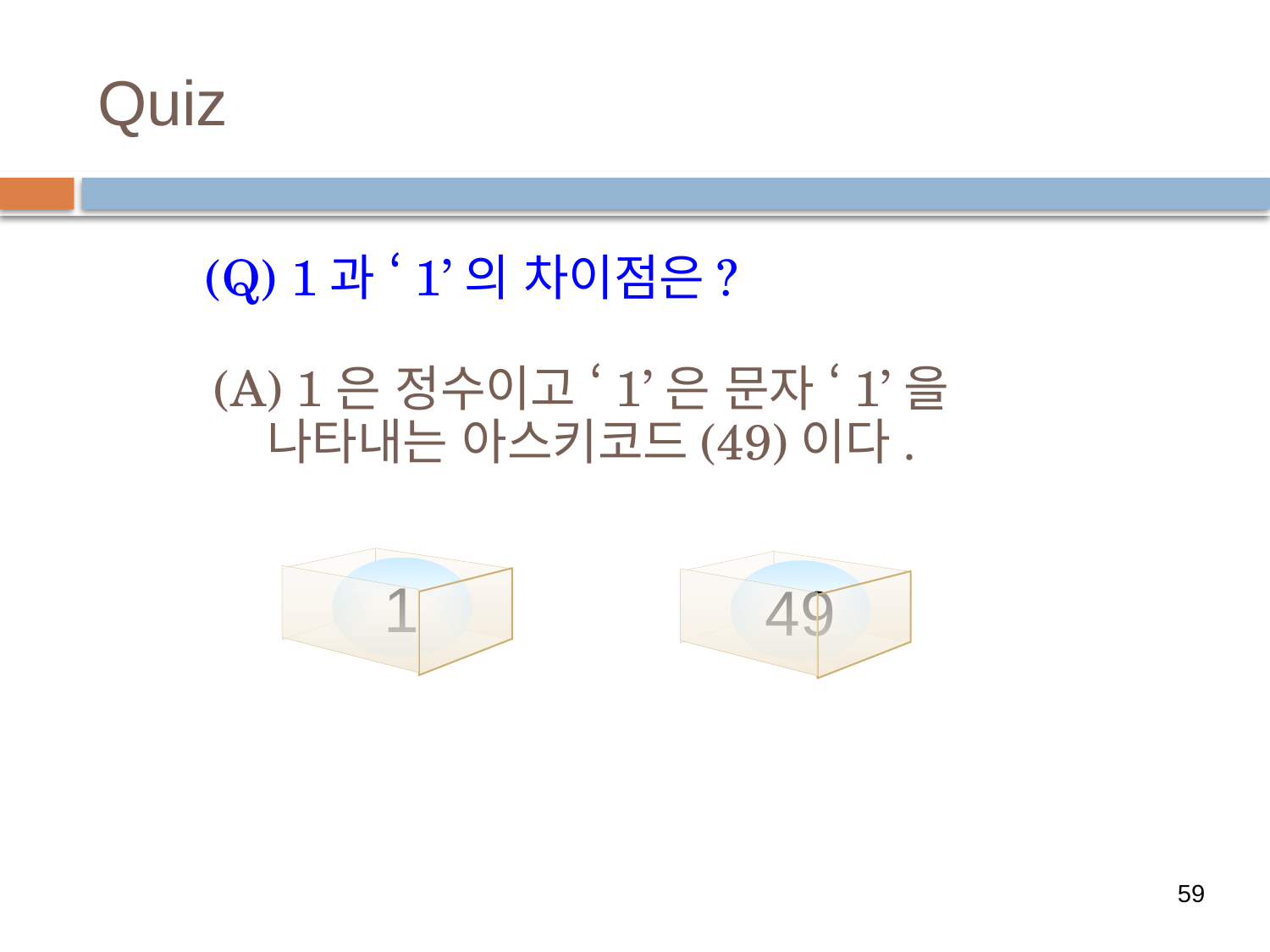

# Quiz
(Q) 1과 ‘1’의 차이점은?
(A) 1은 정수이고 ‘1’은 문자 ‘1’을 나타내는 아스키코드(49)이다.

1
49

59